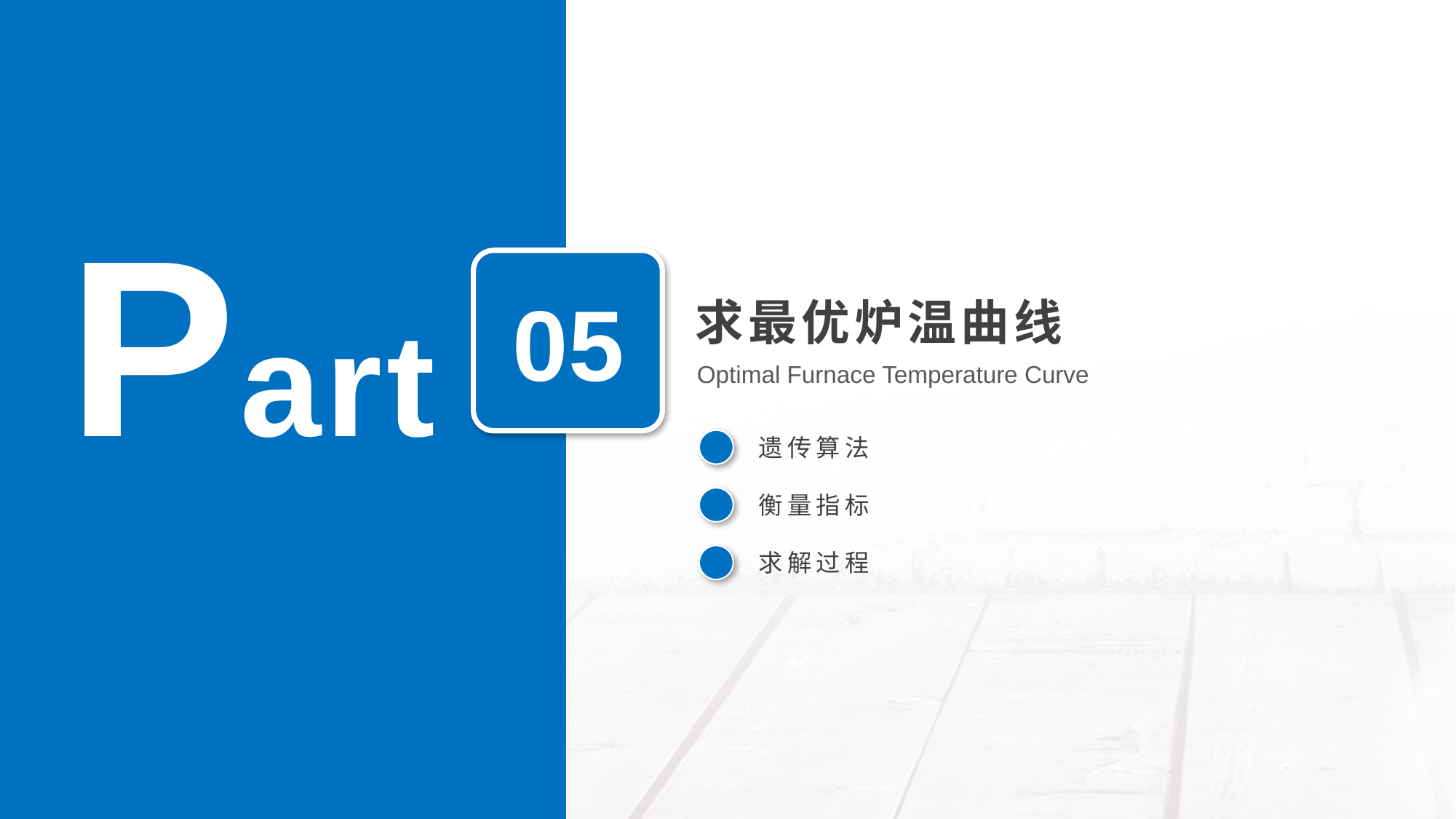

Part

05
求最优炉温曲线
Optimal Furnace Temperature Curve
遗传算法

衡量指标

求解过程